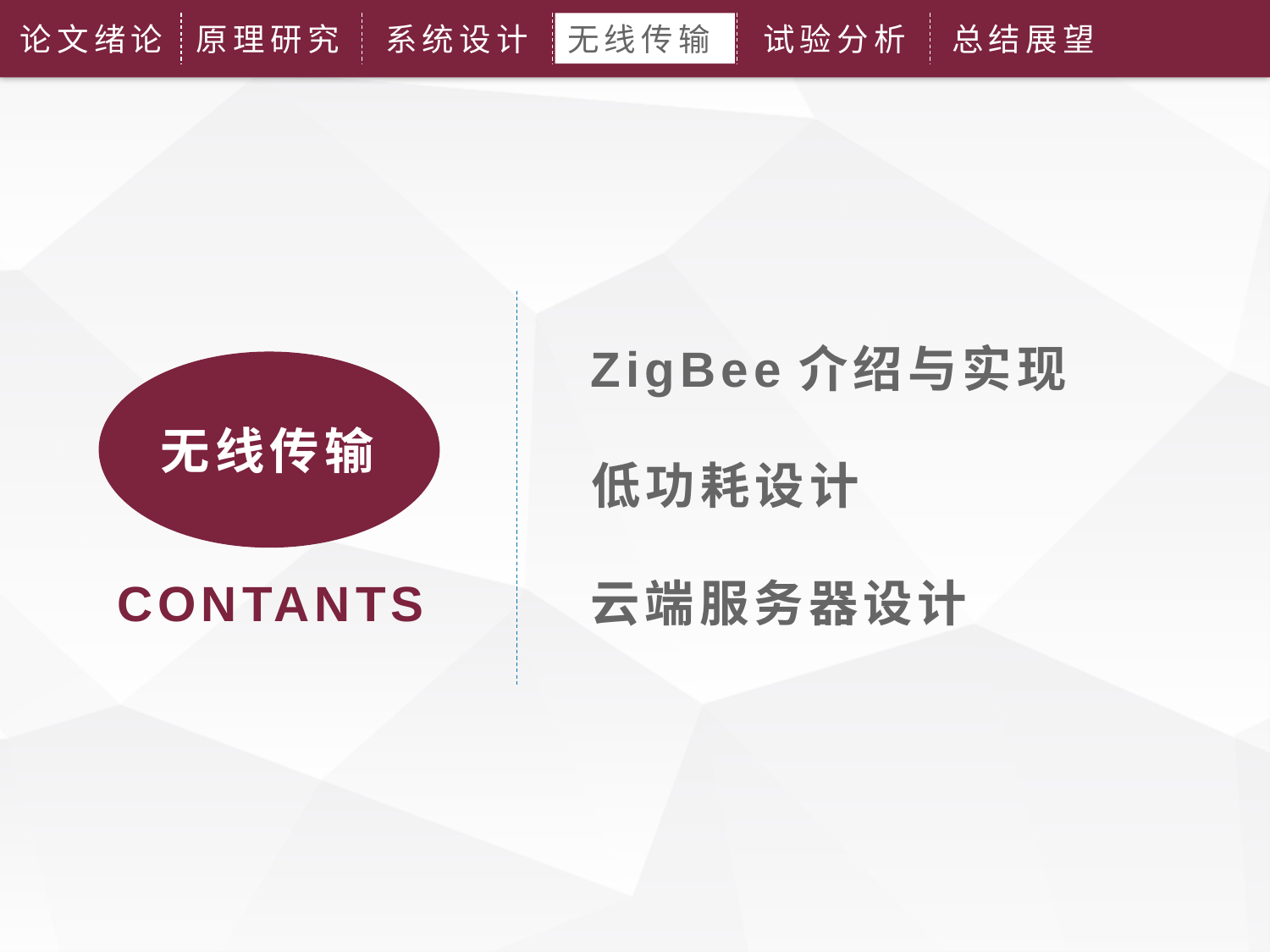

论文绪论
原理研究
系统设计
无线传输
试验分析
总结展望
ZigBee介绍与实现

无线传输
低功耗设计
CONTANTS
云端服务器设计